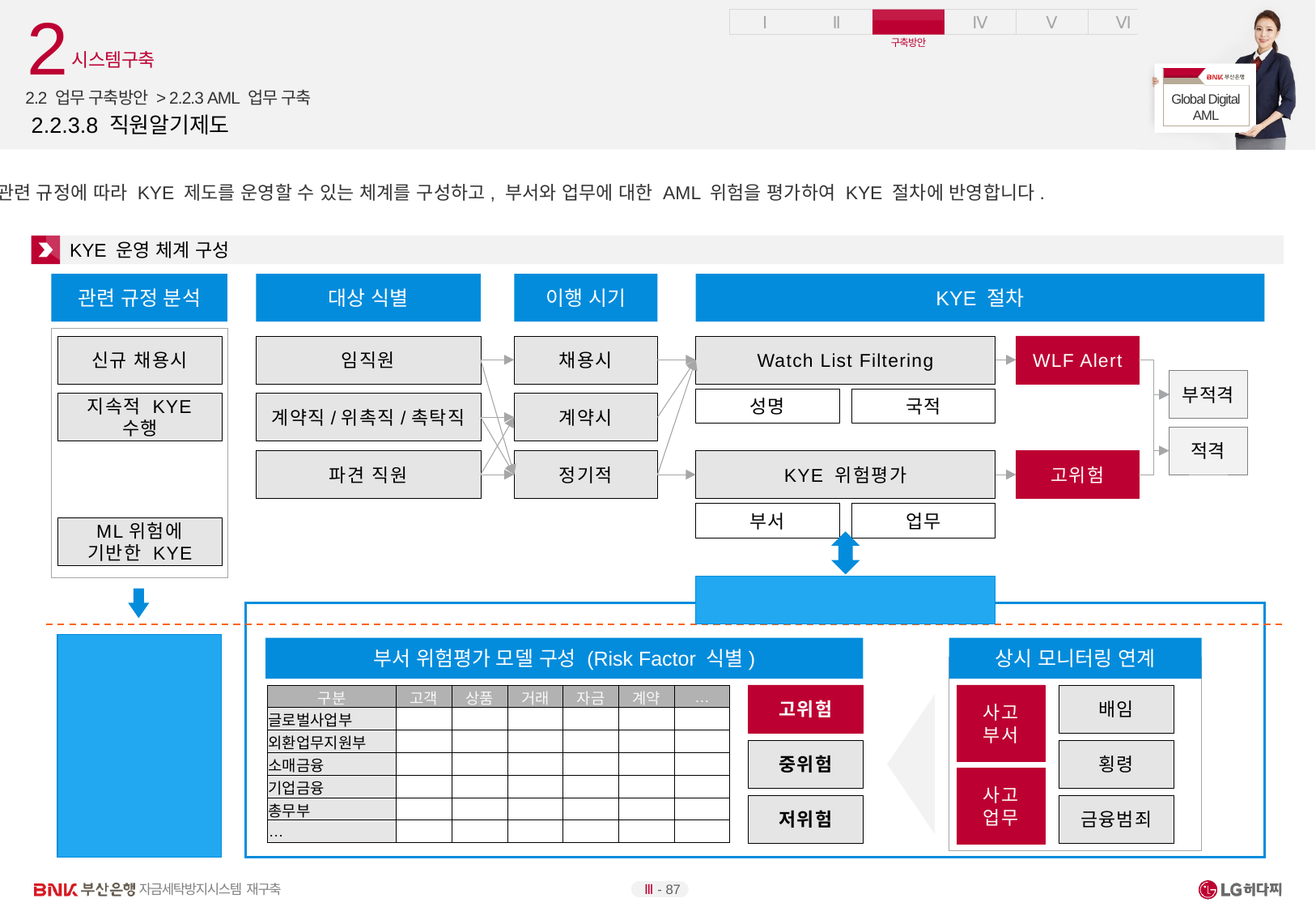

2
시스템구축
2.2 업무 구축방안 > 2.2.3 AML 업무 구축
# 2.2.3.8 직원알기제도
관련 규정에 따라 KYE 제도를 운영할 수 있는 체계를 구성하고, 부서와 업무에 대한 AML 위험을 평가하여 KYE 절차에 반영합니다.
KYE 운영 체계 구성

관련 규정 분석
대상 식별
이행 시기
KYE 절차

신규 채용시
임직원
채용시
Watch List Filtering
WLF Alert
부적격
성명
국적
지속적 KYE 수행
계약직/위촉직/촉탁직
계약시
적격
파견 직원
정기적
KYE 위험평가
고위험
부서
업무
ML위험에 기반한 KYE

KYE 위험 평가 모델
(부서 / 업무 위험 평가)

업무/부서 별
위험평가 모델
구성
부서 위험평가 모델 구성 (Risk Factor 식별)
상시 모니터링 연계

| 구분 | 고객 | 상품 | 거래 | 자금 | 계약 | … |
| --- | --- | --- | --- | --- | --- | --- |
| 글로벌사업부 |  |  |  |  |  |  |
| 외환업무지원부 |  |  |  |  |  |  |
| 소매금융 |  |  |  |  |  |  |
| 기업금융 |  |  |  |  |  |  |
| 총무부 |  |  |  |  |  |  |
| … |  |  |  |  |  |  |
고위험
사고
부서
배임

중위험
횡령
사고
업무
저위험
금융범죄
Ⅲ - 87